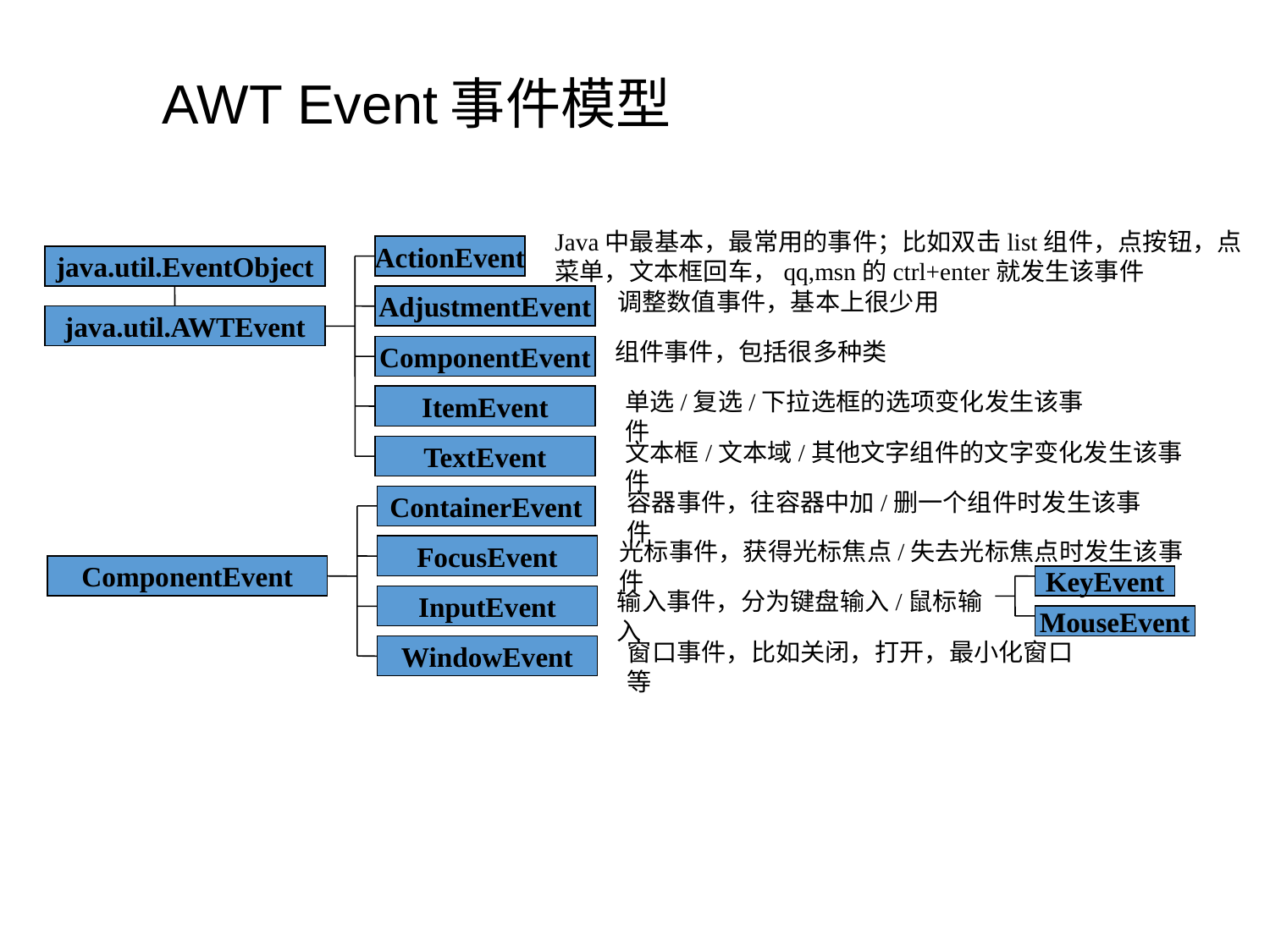

AWT Event事件模型
Java中最基本，最常用的事件；比如双击list组件，点按钮，点菜单，文本框回车，qq,msn的ctrl+enter就发生该事件
ActionEvent
java.util.EventObject

AdjustmentEvent
调整数值事件，基本上很少用
java.util.AWTEvent

组件事件，包括很多种类
ComponentEvent

ItemEvent
单选/复选/下拉选框的选项变化发生该事件

TextEvent
文本框/文本域/其他文字组件的文字变化发生该事件

ContainerEvent
容器事件，往容器中加/删一个组件时发生该事件

FocusEvent
光标事件，获得光标焦点/失去光标焦点时发生该事件
ComponentEvent

KeyEvent

输入事件，分为键盘输入/鼠标输入
InputEvent

MouseEvent

WindowEvent
窗口事件，比如关闭，打开，最小化窗口等